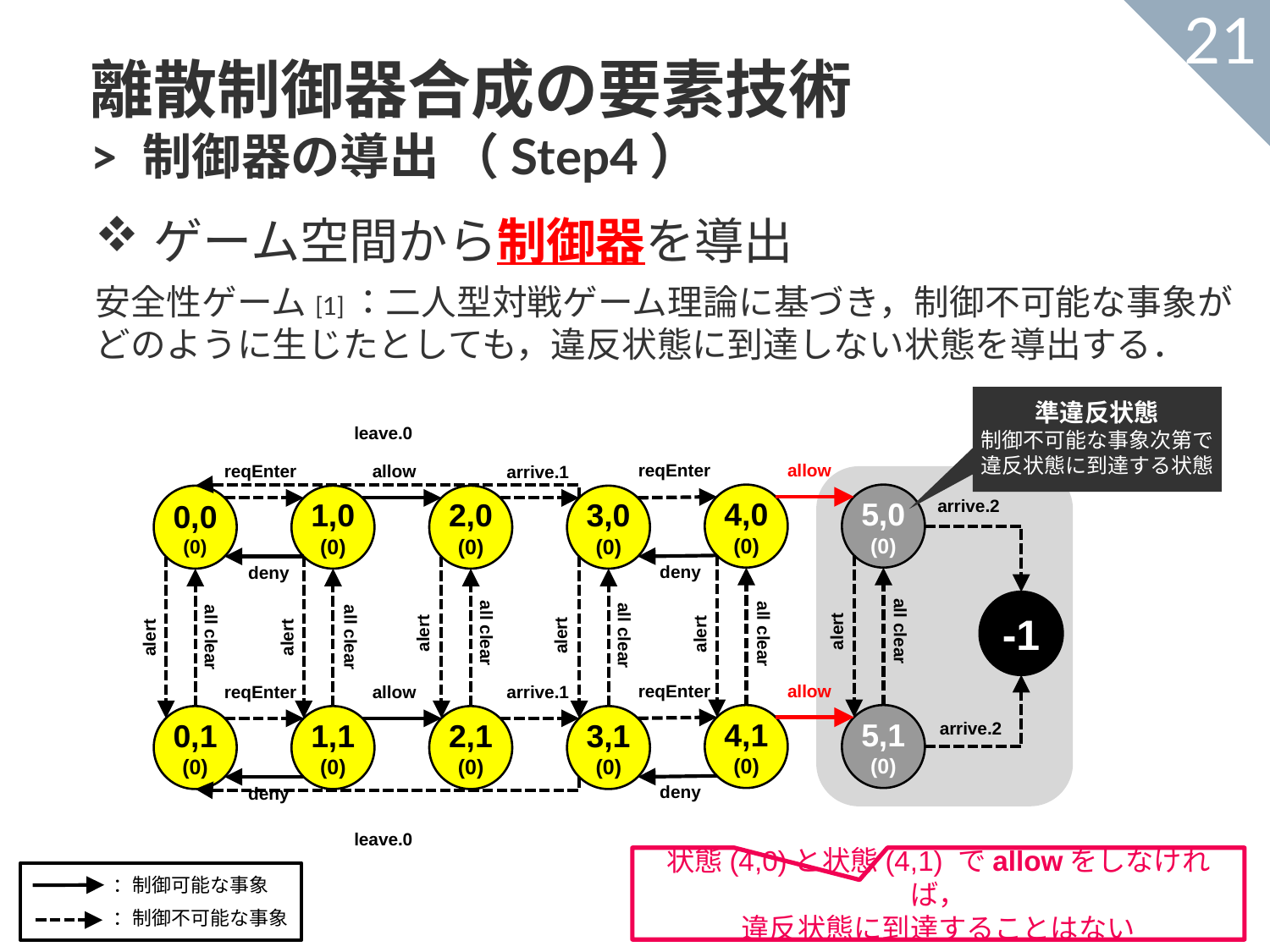

# 離散制御器合成の要素技術 > 制御器の導出 （Step4）
21

ゲーム空間から制御器を導出
安全性ゲーム[1]：二人型対戦ゲーム理論に基づき，制御不可能な事象がどのように生じたとしても，違反状態に到達しない状態を導出する．
ゲーム空間

準違反状態
制御不可能な事象次第で
違反状態に到達する状態
leave.0
allow
reqEnter
reqEnter
allow
arrive.1

4,0
(0)
5,0
(0)
0,0
(0)
1,0
(0)
2,0
(0)
3,0
(0)
arrive.2
deny
deny
-1
alert
alert
alert
alert
alert
alert
all clear
all clear
all clear
all clear
all clear
all clear
allow
reqEnter
reqEnter
allow
arrive.1
4,1
(0)
5,1
(0)
0,1
(0)
1,1
(0)
2,1
(0)
3,1
(0)
arrive.2
deny
deny
leave.0
状態(4,0)と状態(4,1) でallowをしなければ，
違反状態に到達することはない

：制御可能な事象
：制御不可能な事象